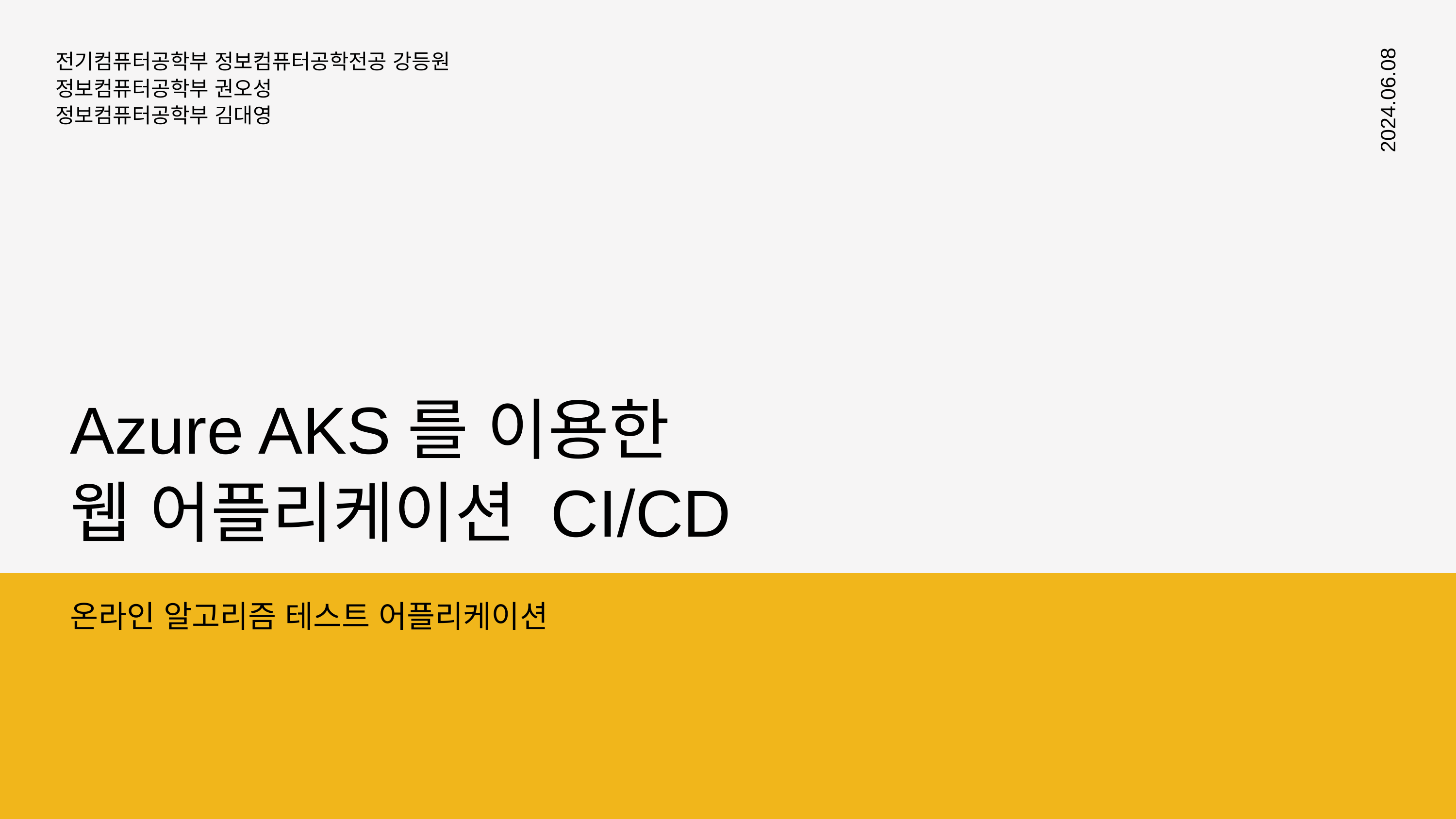

전기컴퓨터공학부 정보컴퓨터공학전공 강등원
정보컴퓨터공학부 권오성
정보컴퓨터공학부 김대영
2024.06.08
Azure AKS를 이용한
웹 어플리케이션 CI/CD

온라인 알고리즘 테스트 어플리케이션